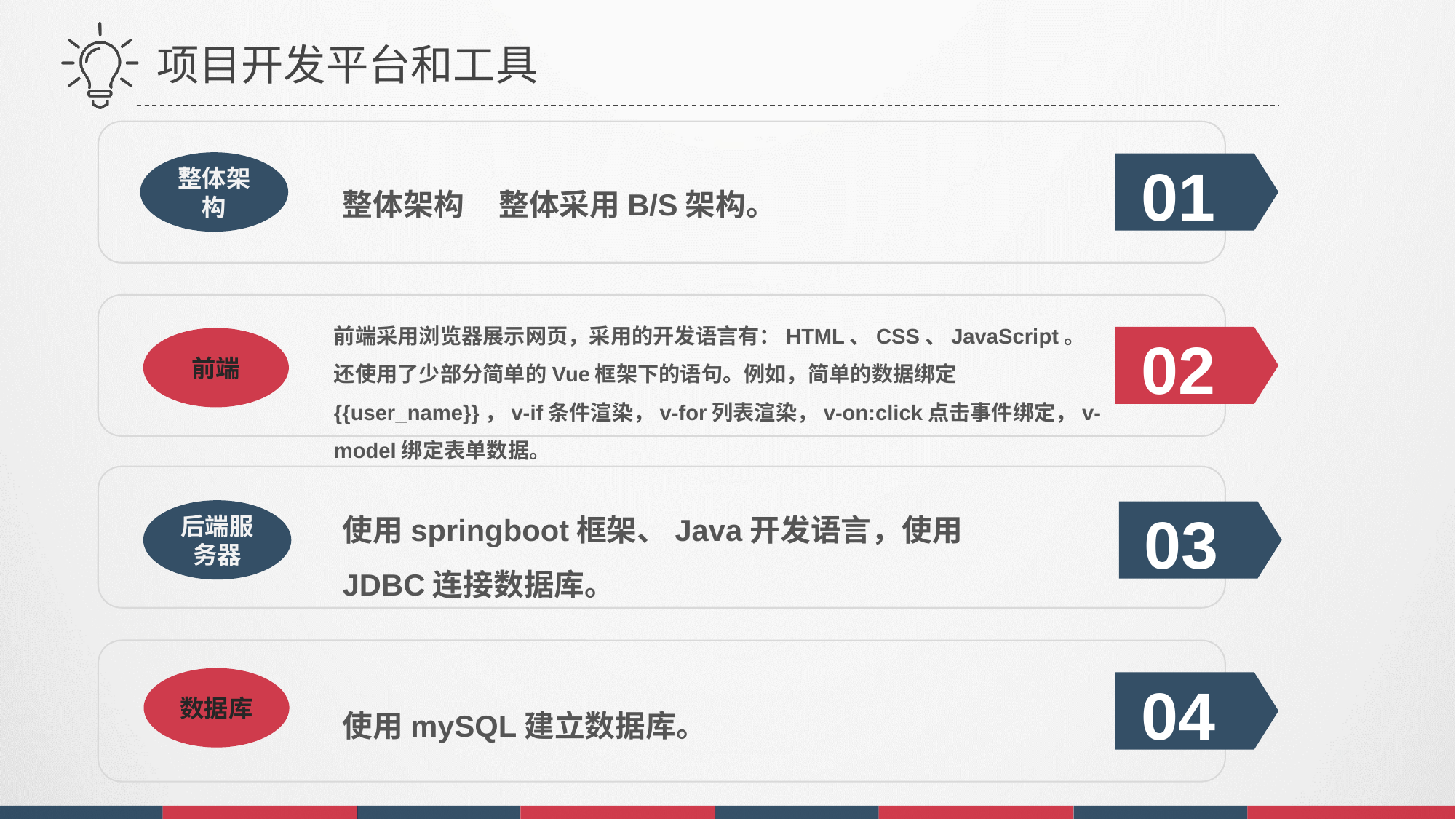

项目开发平台和工具

整体架构
01
整体架构     整体采用B/S架构。

前端采用浏览器展示网页，采用的开发语言有：HTML、CSS、JavaScript。
还使用了少部分简单的Vue框架下的语句。例如，简单的数据绑定{{user_name}}，v-if条件渲染，v-for列表渲染，v-on:click点击事件绑定，v-model绑定表单数据。
02
前端

使用springboot框架、Java开发语言，使用JDBC连接数据库。
03

后端服务器

04

使用mySQL建立数据库。
数据库